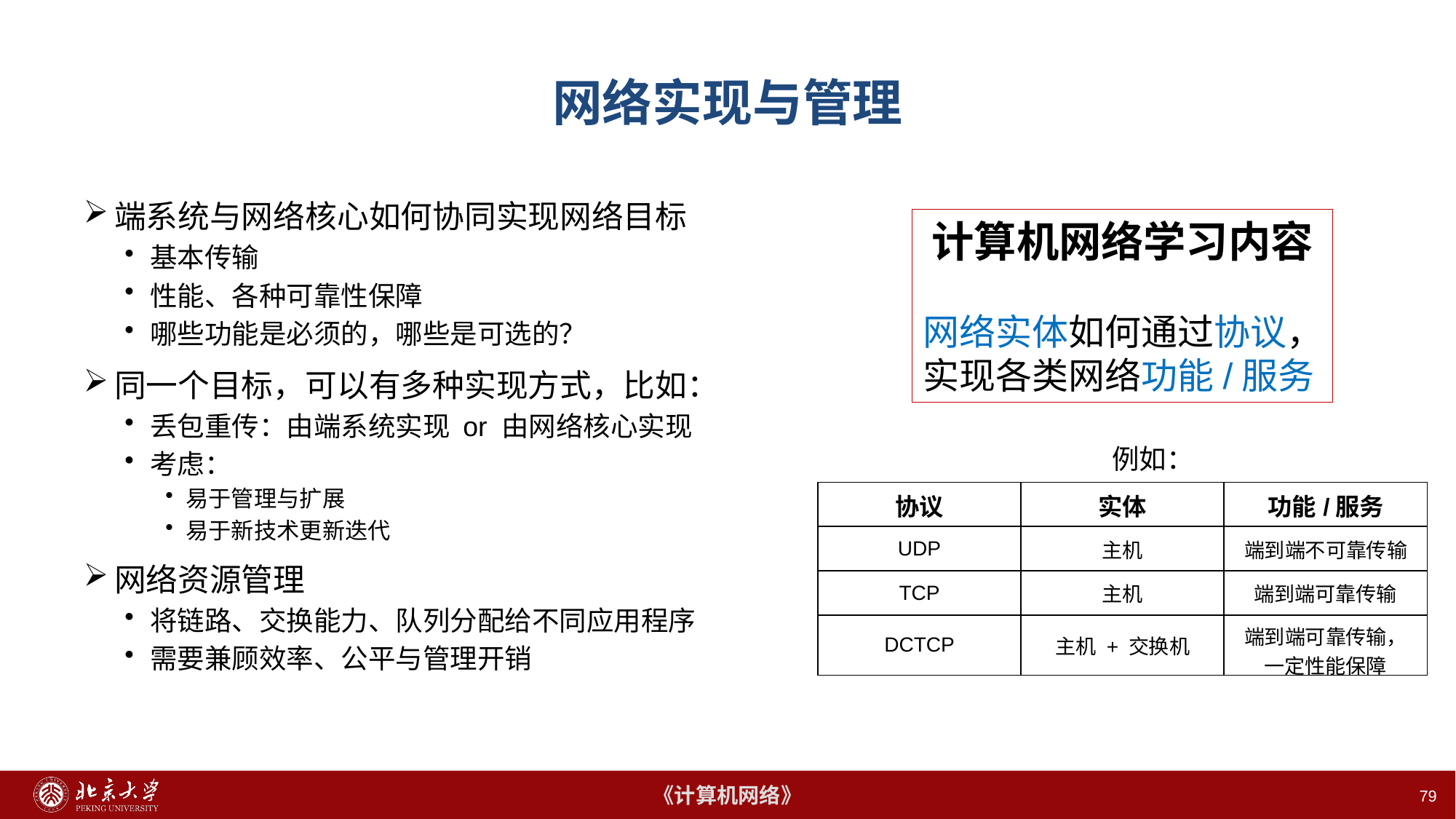

# 网络实现与管理
端系统与网络核心如何协同实现网络目标
基本传输
性能、各种可靠性保障
哪些功能是必须的，哪些是可选的？
同一个目标，可以有多种实现方式，比如：
丢包重传：由端系统实现 or 由网络核心实现
考虑：
易于管理与扩展
易于新技术更新迭代
网络资源管理
将链路、交换能力、队列分配给不同应用程序
需要兼顾效率、公平与管理开销
计算机网络学习内容

网络实体如何通过协议，
实现各类网络功能/服务
例如：
| 协议 | 实体 | 功能/服务 |
| --- | --- | --- |
| UDP | 主机 | 端到端不可靠传输 |
| TCP | 主机 | 端到端可靠传输 |
| DCTCP | 主机 + 交换机 | 端到端可靠传输，一定性能保障 |
79